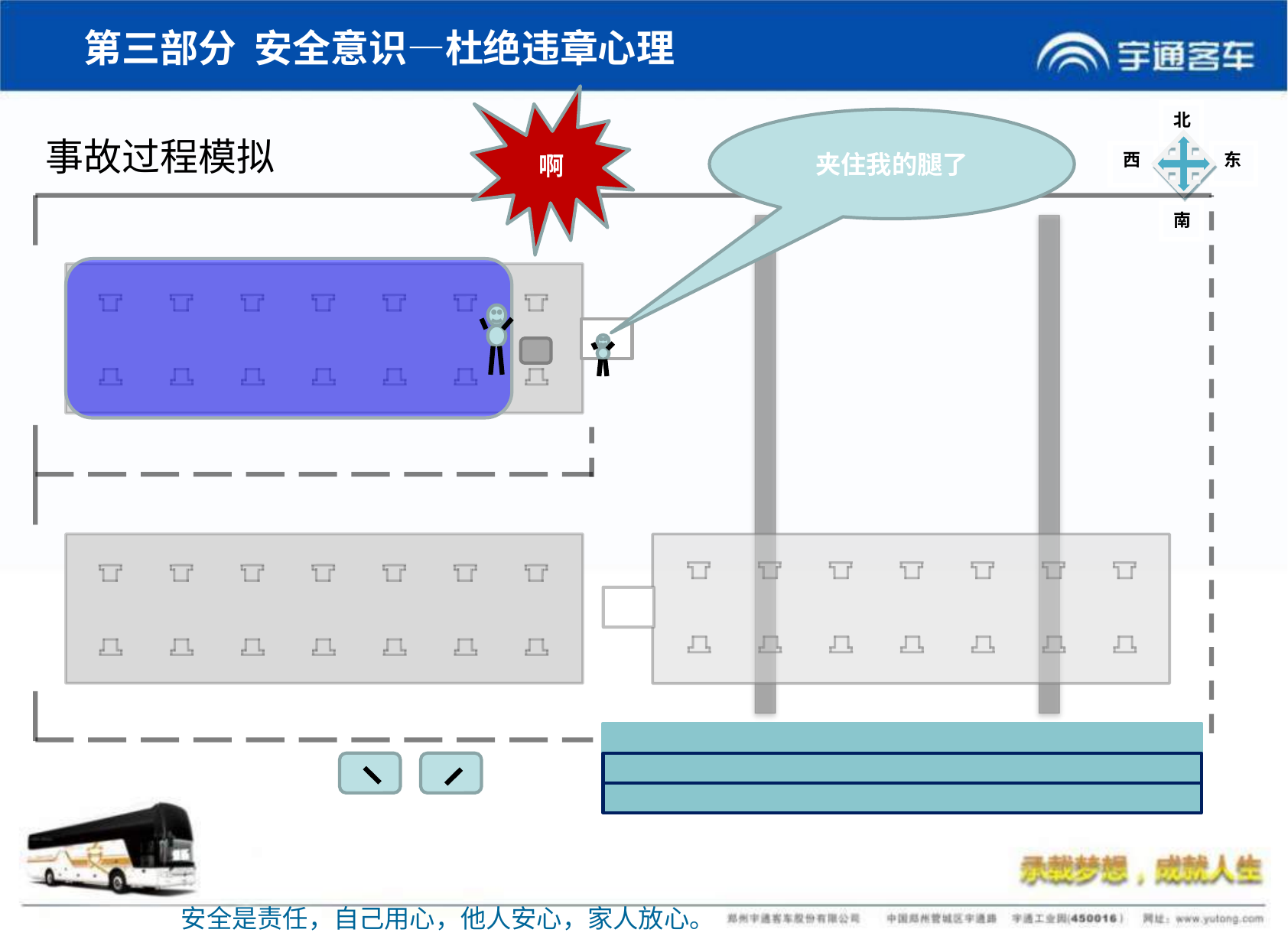

# 第三部分  安全意识—杜绝违章心理
啊
北
夹住我的腿了
事故过程模拟

西
东
南